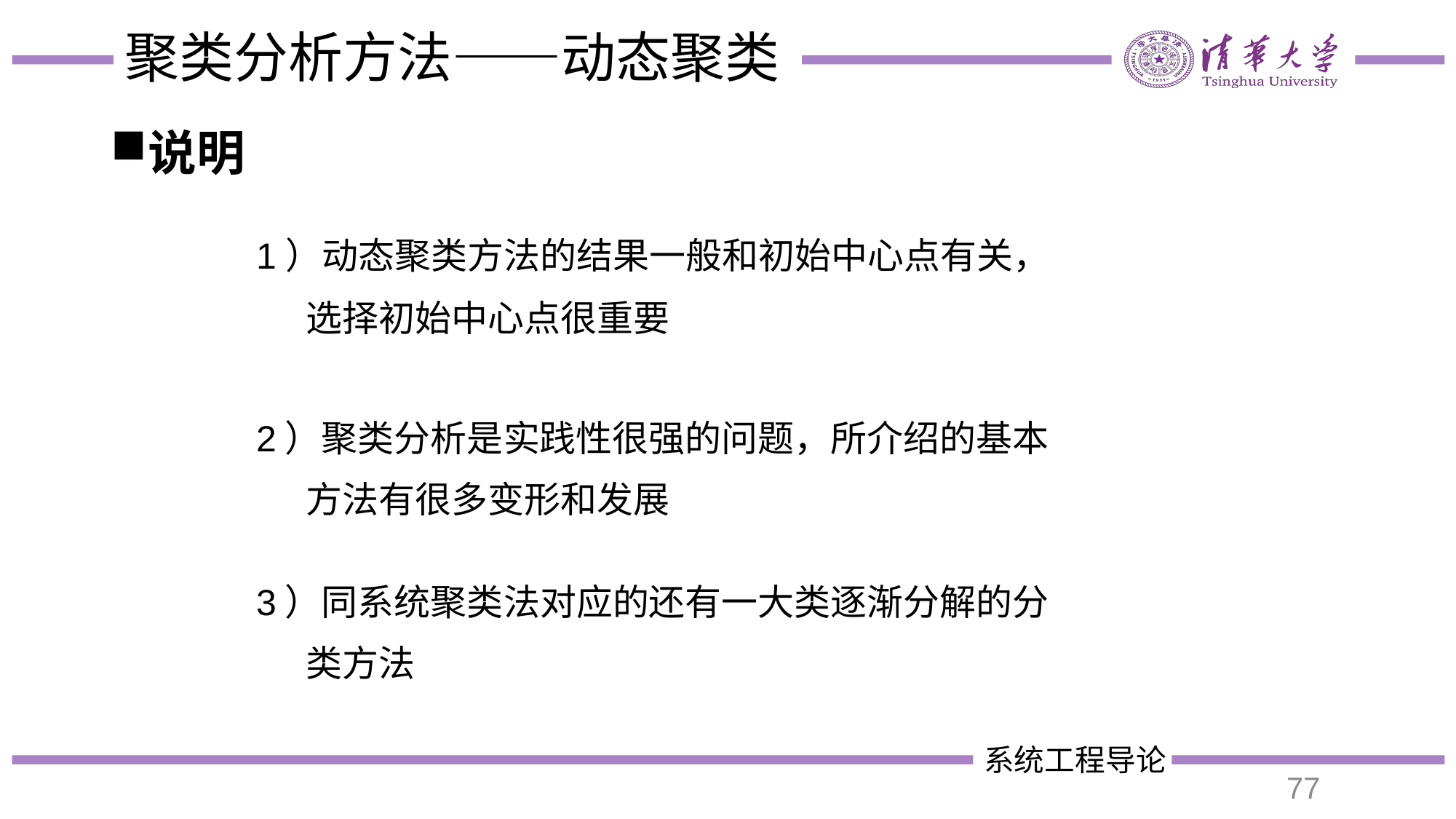

# 聚类分析方法——动态聚类
说明
1）动态聚类方法的结果一般和初始中心点有关，
     选择初始中心点很重要
2）聚类分析是实践性很强的问题，所介绍的基本
     方法有很多变形和发展
3）同系统聚类法对应的还有一大类逐渐分解的分
     类方法
77